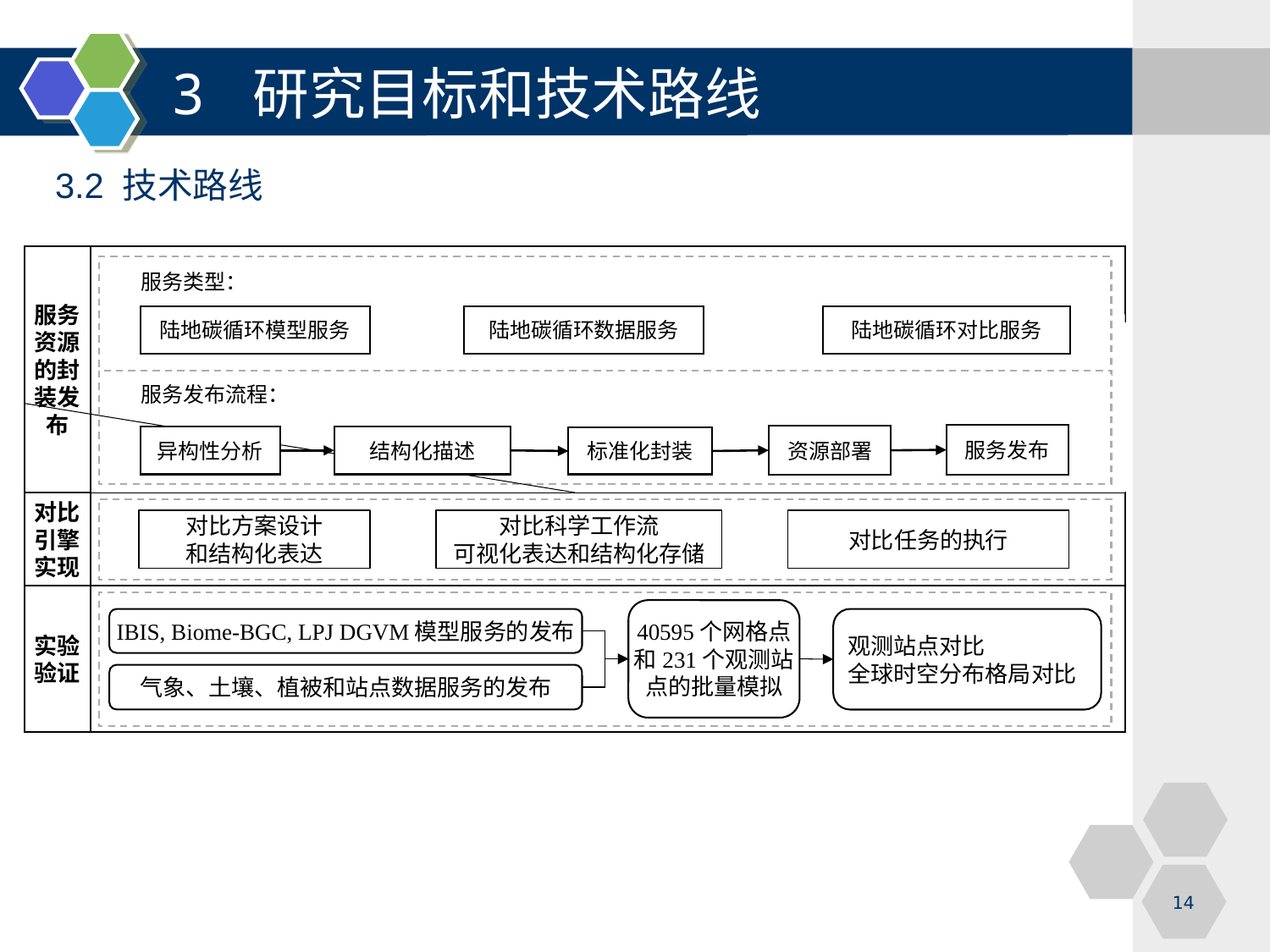

3 研究目标和技术路线
3.2 技术路线

服务资源的封装发布

服务类型：
陆地碳循环模型服务
陆地碳循环数据服务
陆地碳循环对比服务

服务发布流程：
服务发布
资源部署
异构性分析
结构化描述
标准化封装
对比引擎实现

对比方案设计
和结构化表达
对比科学工作流
可视化表达和结构化存储
对比任务的执行
实验验证

40595个网格点和231个观测站点的批量模拟
IBIS, Biome-BGC, LPJ DGVM模型服务的发布
观测站点对比
全球时空分布格局对比
气象、土壤、植被和站点数据服务的发布
14
14